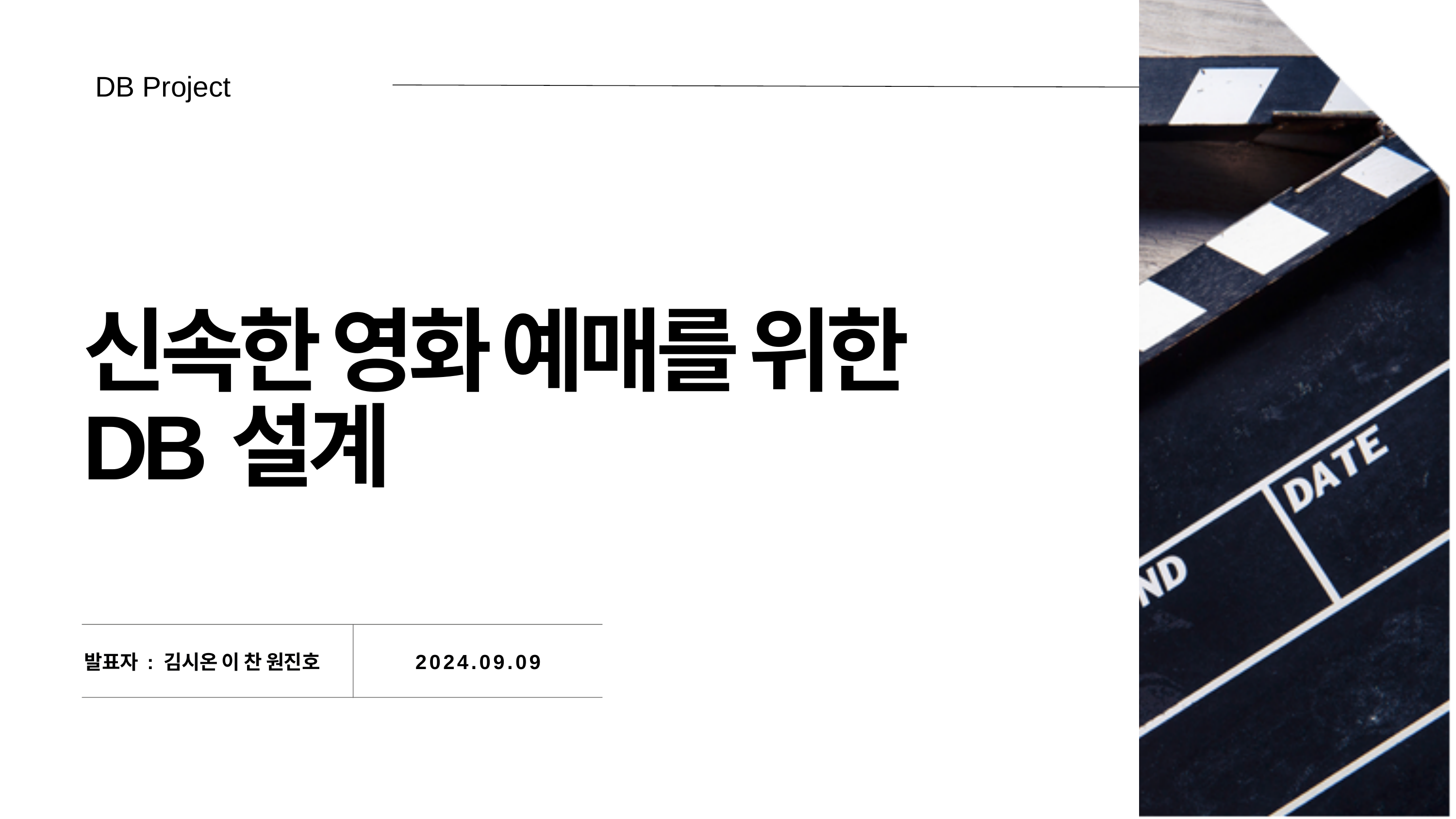

DB Project

신속한 영화 예매를 위한 DB설계

2024.09.09
발표자 : 김시온 이 찬 원진호

Logo